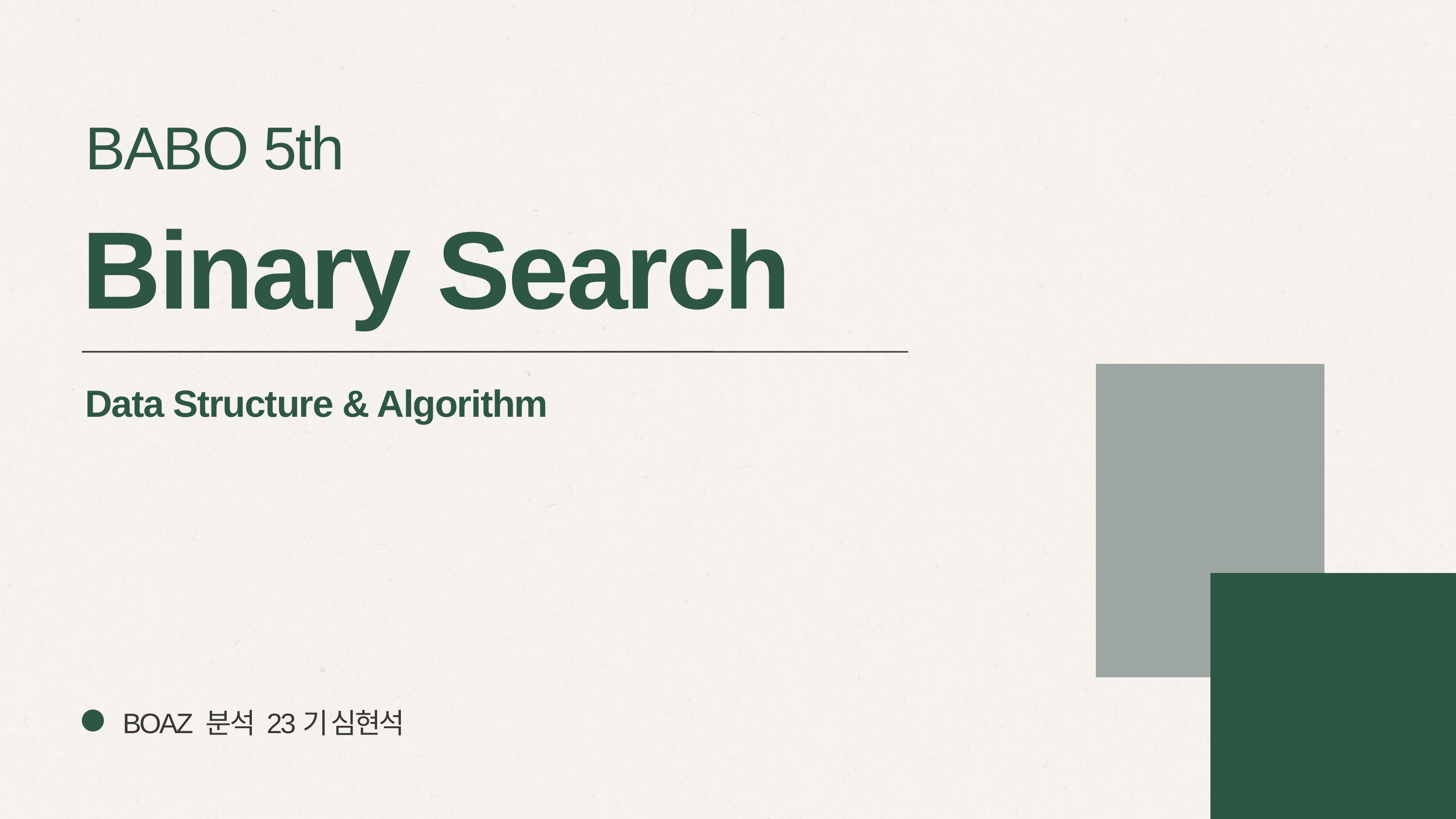

BABO 5th
Binary Search

Data Structure & Algorithm

BOAZ 분석 23기 심현석